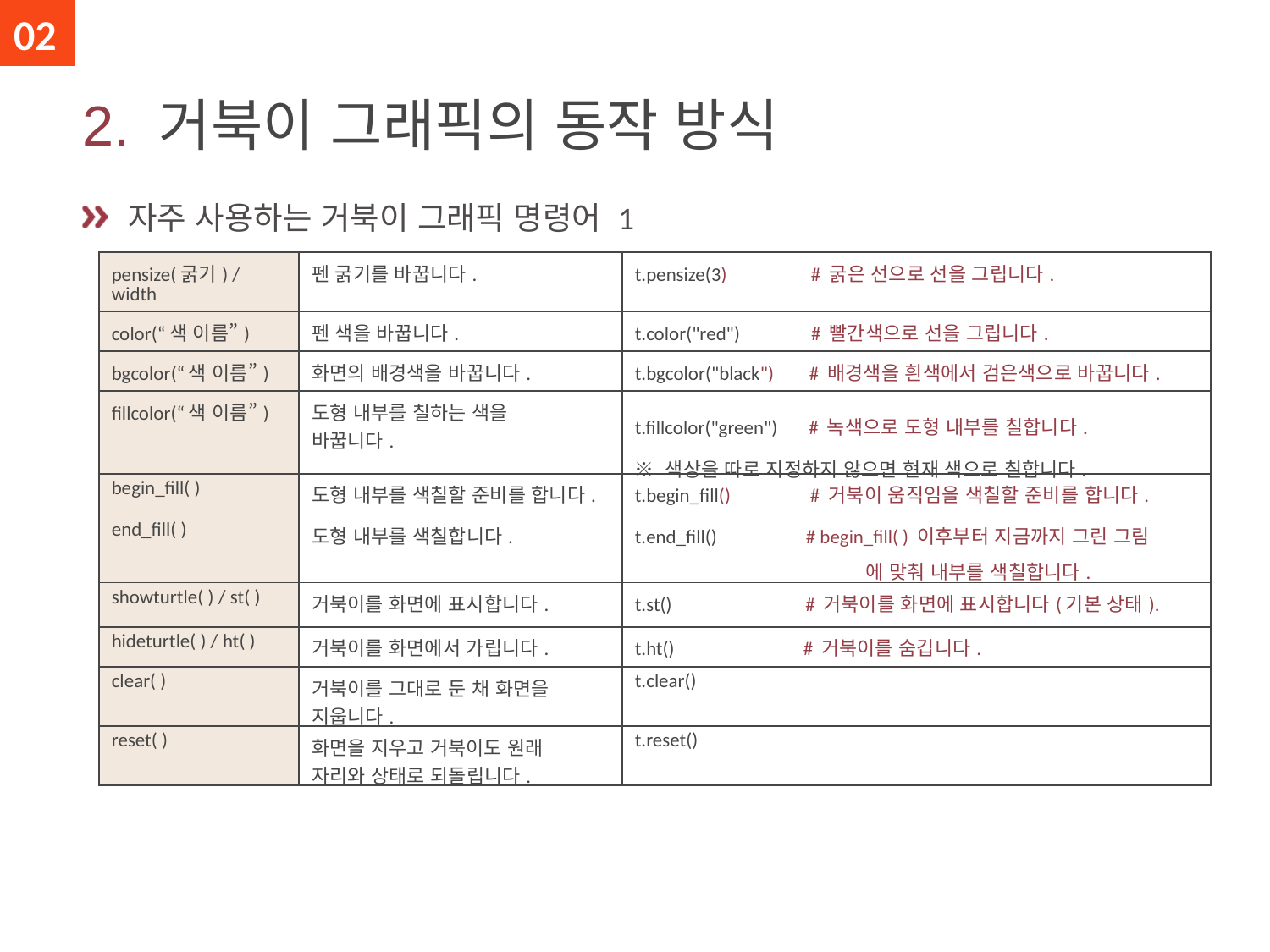

02
# 2. 거북이 그래픽의 동작 방식
 자주 사용하는 거북이 그래픽 명령어 1
| pensize(굵기) / width | 펜 굵기를 바꿉니다. | t.pensize(3) # 굵은 선으로 선을 그립니다. |
| --- | --- | --- |
| color(“색 이름”) | 펜 색을 바꿉니다. | t.color("red") # 빨간색으로 선을 그립니다. |
| bgcolor(“색 이름”) | 화면의 배경색을 바꿉니다. | t.bgcolor("black") # 배경색을 흰색에서 검은색으로 바꿉니다. |
| fillcolor(“색 이름”) | 도형 내부를 칠하는 색을 바꿉니다. | t.fillcolor("green") # 녹색으로 도형 내부를 칠합니다. ※ 색상을 따로 지정하지 않으면 현재 색으로 칠합니다. |
| begin\_fill( ) | 도형 내부를 색칠할 준비를 합니다. | t.begin\_fill() # 거북이 움직임을 색칠할 준비를 합니다. |
| end\_fill( ) | 도형 내부를 색칠합니다. | t.end\_fill() # begin\_fill( ) 이후부터 지금까지 그린 그림 에 맞춰 내부를 색칠합니다. |
| showturtle( ) / st( ) | 거북이를 화면에 표시합니다. | t.st() # 거북이를 화면에 표시합니다(기본 상태). |
| hideturtle( ) / ht( ) | 거북이를 화면에서 가립니다. | t.ht() # 거북이를 숨깁니다. |
| clear( ) | 거북이를 그대로 둔 채 화면을 지웁니다. | t.clear() |
| reset( ) | 화면을 지우고 거북이도 원래 자리와 상태로 되돌립니다. | t.reset() |